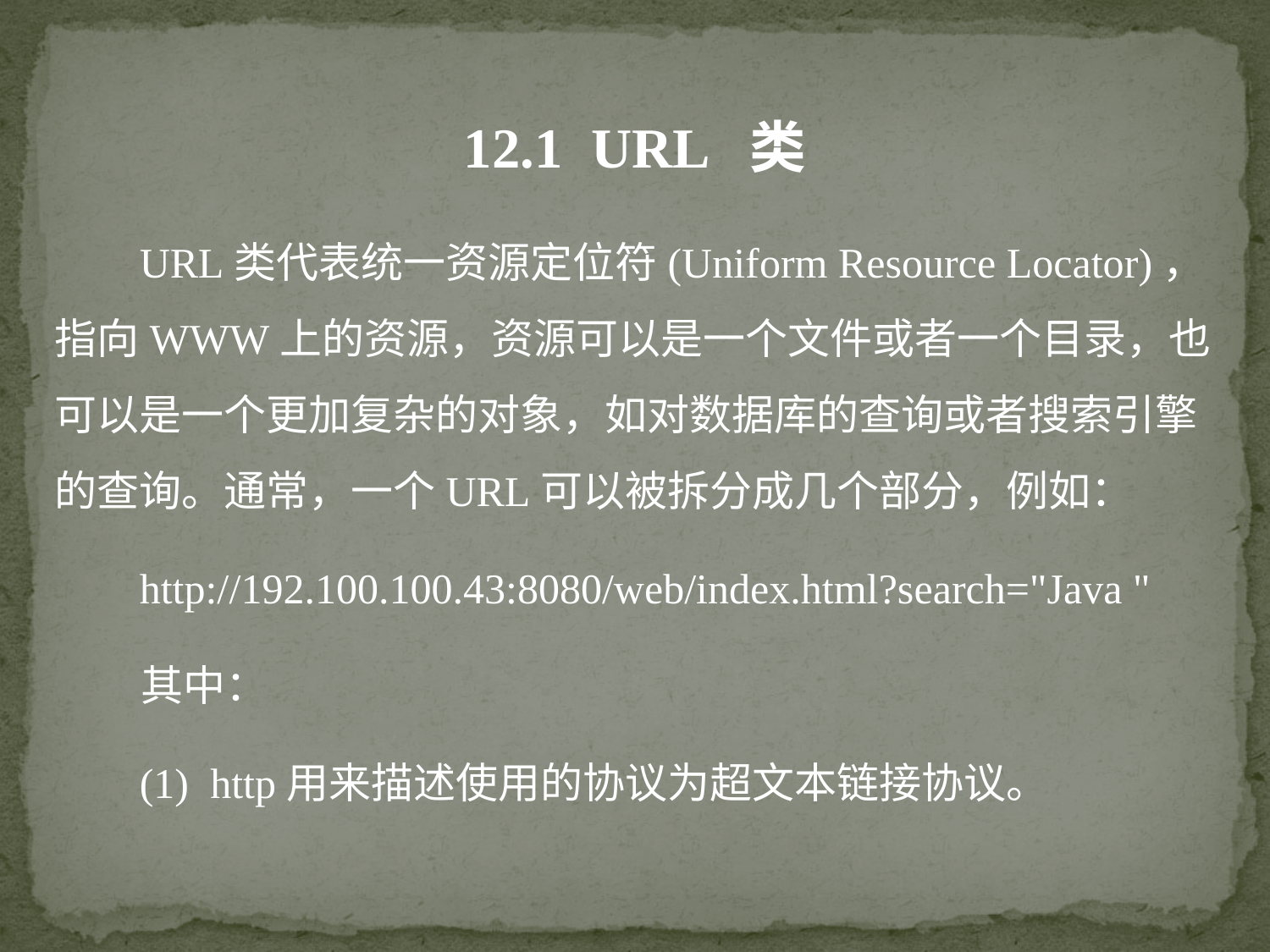

12.1  URL  类
        URL类代表统一资源定位符(Uniform Resource Locator)，指向WWW上的资源，资源可以是一个文件或者一个目录，也可以是一个更加复杂的对象，如对数据库的查询或者搜索引擎的查询。通常，一个URL可以被拆分成几个部分，例如：
        http://192.100.100.43:8080/web/index.html?search="Java "
        其中：
        (1)  http用来描述使用的协议为超文本链接协议。